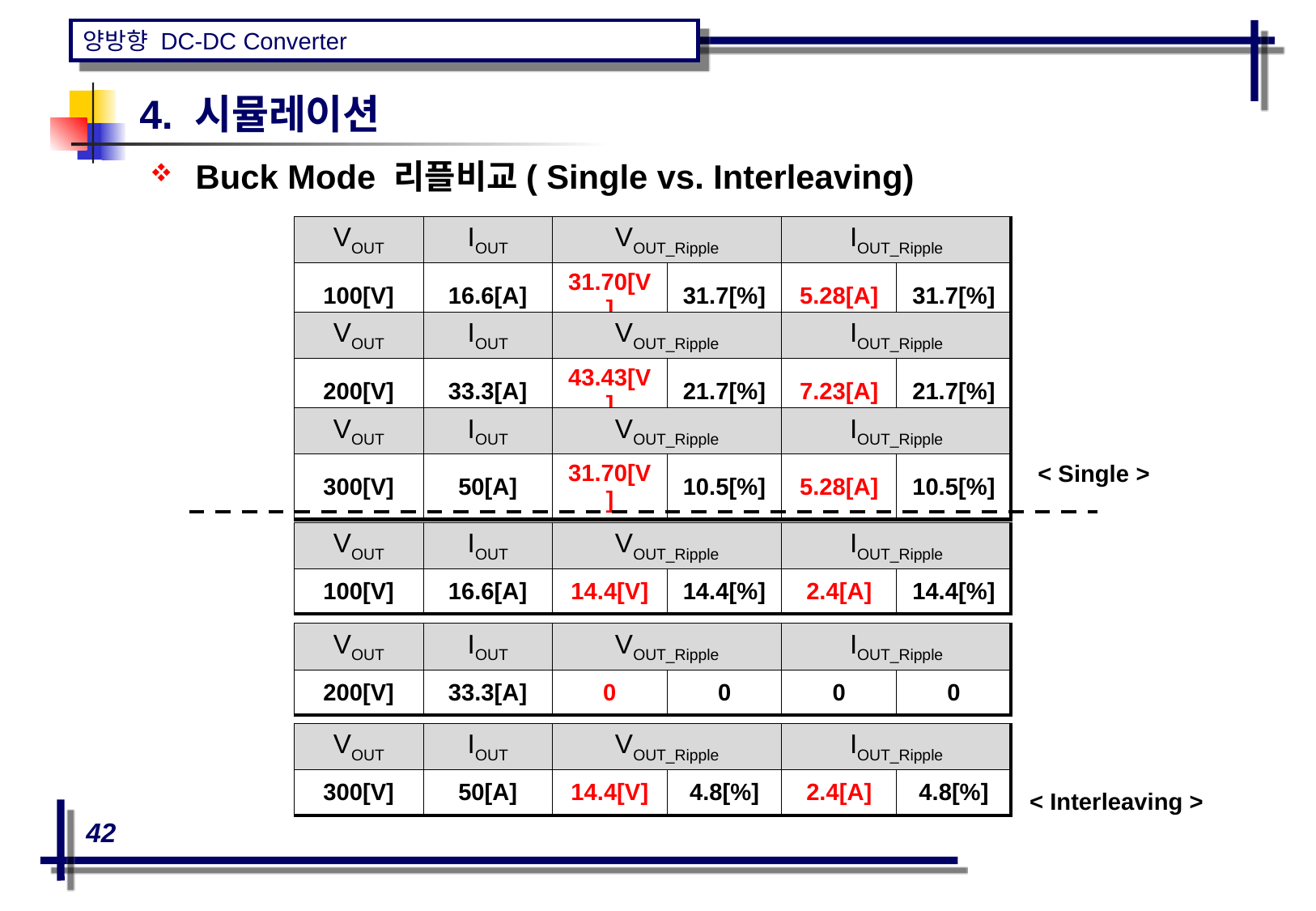

4. 시뮬레이션

# Buck Mode 리플비교( Single vs. Interleaving)
| VOUT | IOUT | VOUT\_Ripple |  | IOUT\_Ripple |  |
| --- | --- | --- | --- | --- | --- |
| 100[V] | 16.6[A] | 31.70[V] | 31.7[%] | 5.28[A] | 31.7[%] |
| VOUT | IOUT | VOUT\_Ripple |  | IOUT\_Ripple |  |
| --- | --- | --- | --- | --- | --- |
| 200[V] | 33.3[A] | 43.43[V] | 21.7[%] | 7.23[A] | 21.7[%] |
| VOUT | IOUT | VOUT\_Ripple |  | IOUT\_Ripple |  |
| --- | --- | --- | --- | --- | --- |
| 300[V] | 50[A] | 31.70[V] | 10.5[%] | 5.28[A] | 10.5[%] |
< Single >
| VOUT | IOUT | VOUT\_Ripple |  | IOUT\_Ripple |  |
| --- | --- | --- | --- | --- | --- |
| 100[V] | 16.6[A] | 14.4[V] | 14.4[%] | 2.4[A] | 14.4[%] |
| VOUT | IOUT | VOUT\_Ripple |  | IOUT\_Ripple |  |
| --- | --- | --- | --- | --- | --- |
| 200[V] | 33.3[A] | 0 | 0 | 0 | 0 |
| VOUT | IOUT | VOUT\_Ripple |  | IOUT\_Ripple |  |
| --- | --- | --- | --- | --- | --- |
| 300[V] | 50[A] | 14.4[V] | 4.8[%] | 2.4[A] | 4.8[%] |
< Interleaving >
42